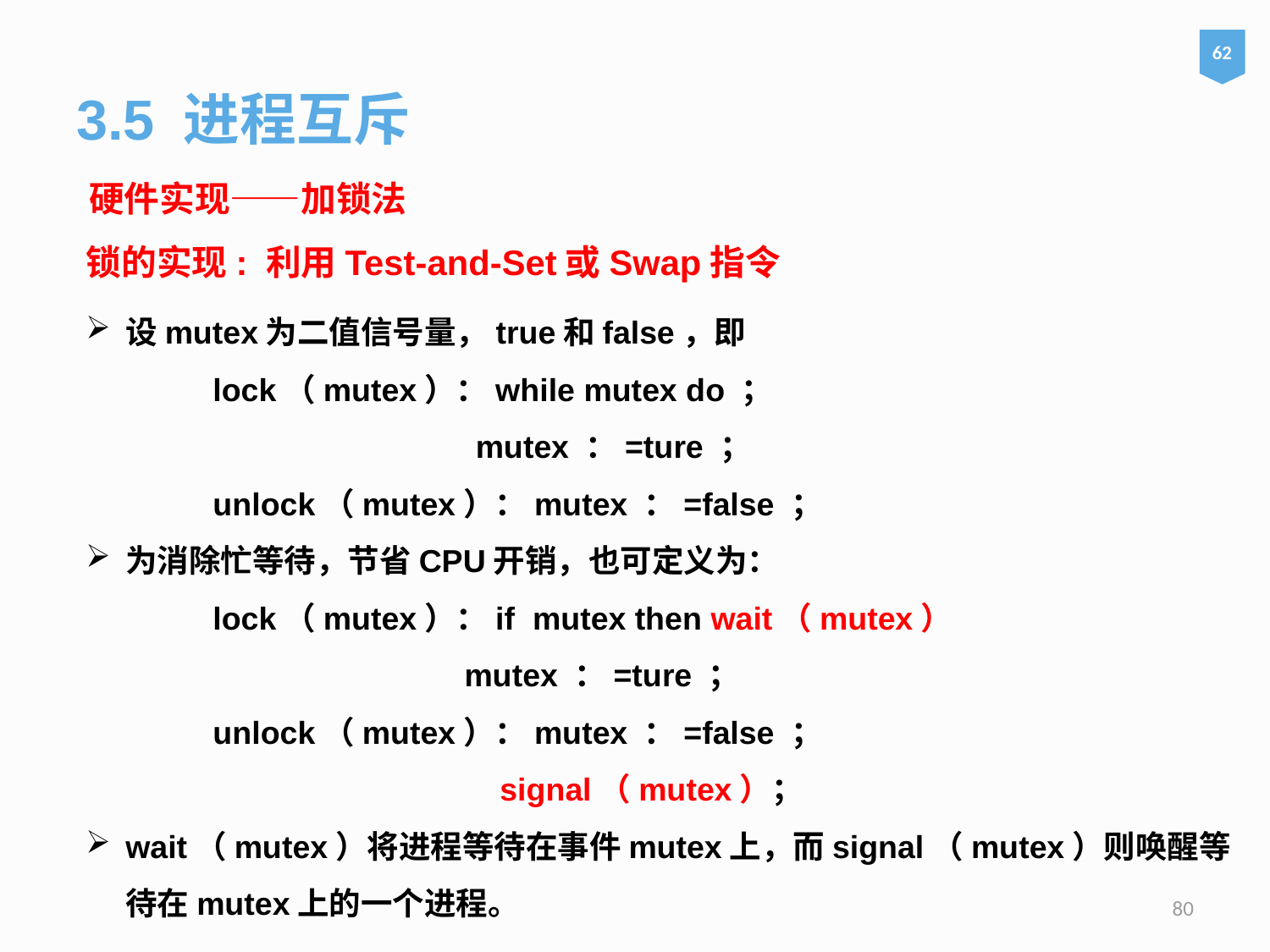

62
3.5 进程互斥
硬件实现——加锁法

锁的实现: 利用Test-and-Set或Swap指令

设mutex为二值信号量，true和false，即
	lock（mutex）：while mutex do ；
		 	 mutex ：=ture ；
	unlock（mutex）：mutex ：=false ；
为消除忙等待，节省CPU开销，也可定义为：
	lock（mutex）：if  mutex then wait（mutex）
		              mutex ：=ture ；
	unlock（mutex）：mutex ：=false ；
		                  signal（mutex）；
wait（mutex）将进程等待在事件mutex上，而signal（mutex）则唤醒等待在mutex上的一个进程。
80